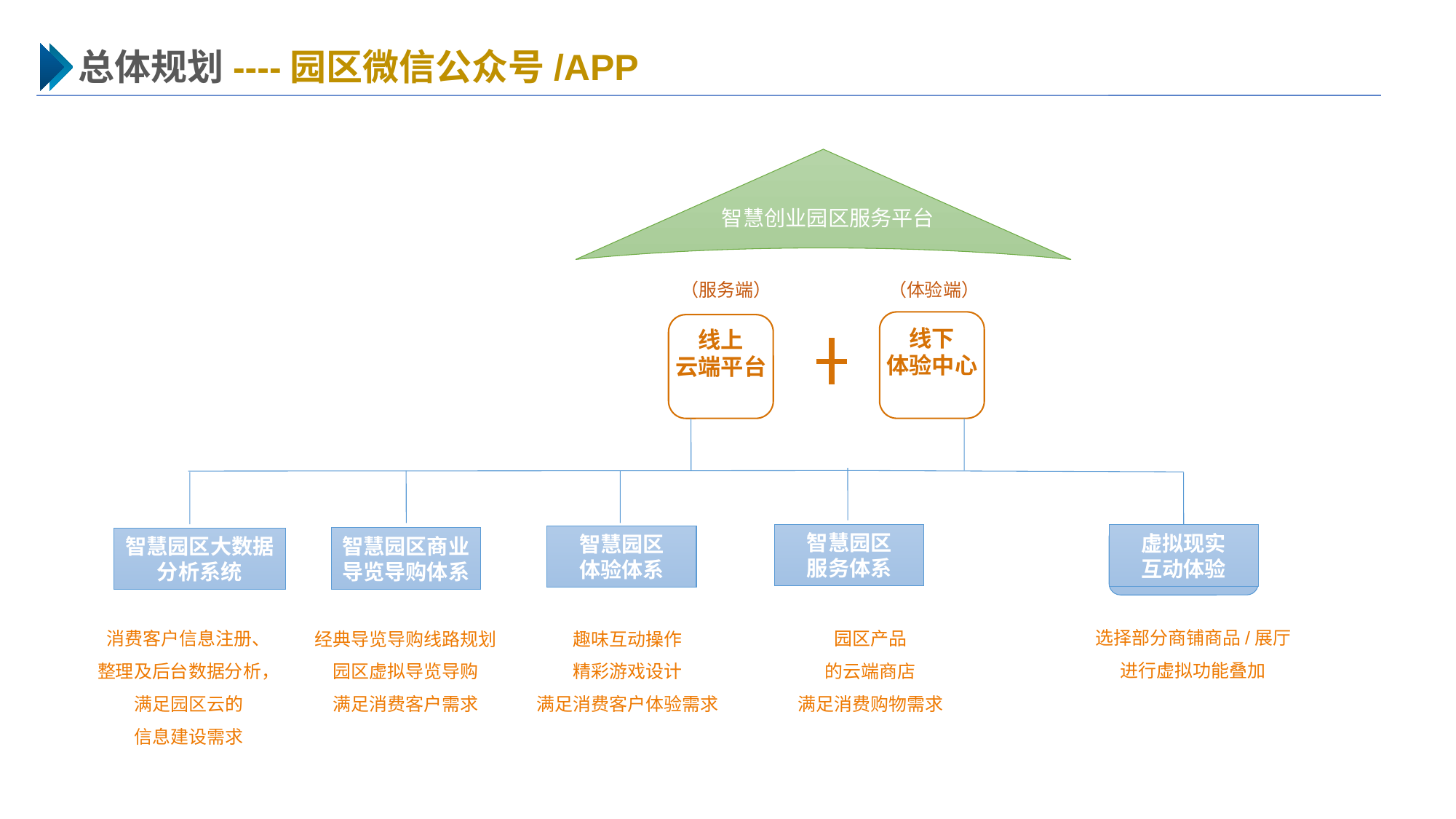

总体规划----园区微信公众号/APP

智慧创业园区服务平台
 （服务端）
 （体验端）

线下
体验中心
线上
云端平台

智慧园区
服务体系
虚拟现实
互动体验

智慧园区
体验体系
智慧园区商业
导览导购体系
智慧园区大数据
分析系统
选择部分商铺商品/展厅
进行虚拟功能叠加
消费客户信息注册、
整理及后台数据分析，
满足园区云的
信息建设需求
园区产品
的云端商店
满足消费购物需求
经典导览导购线路规划
园区虚拟导览导购
满足消费客户需求
趣味互动操作
精彩游戏设计
满足消费客户体验需求